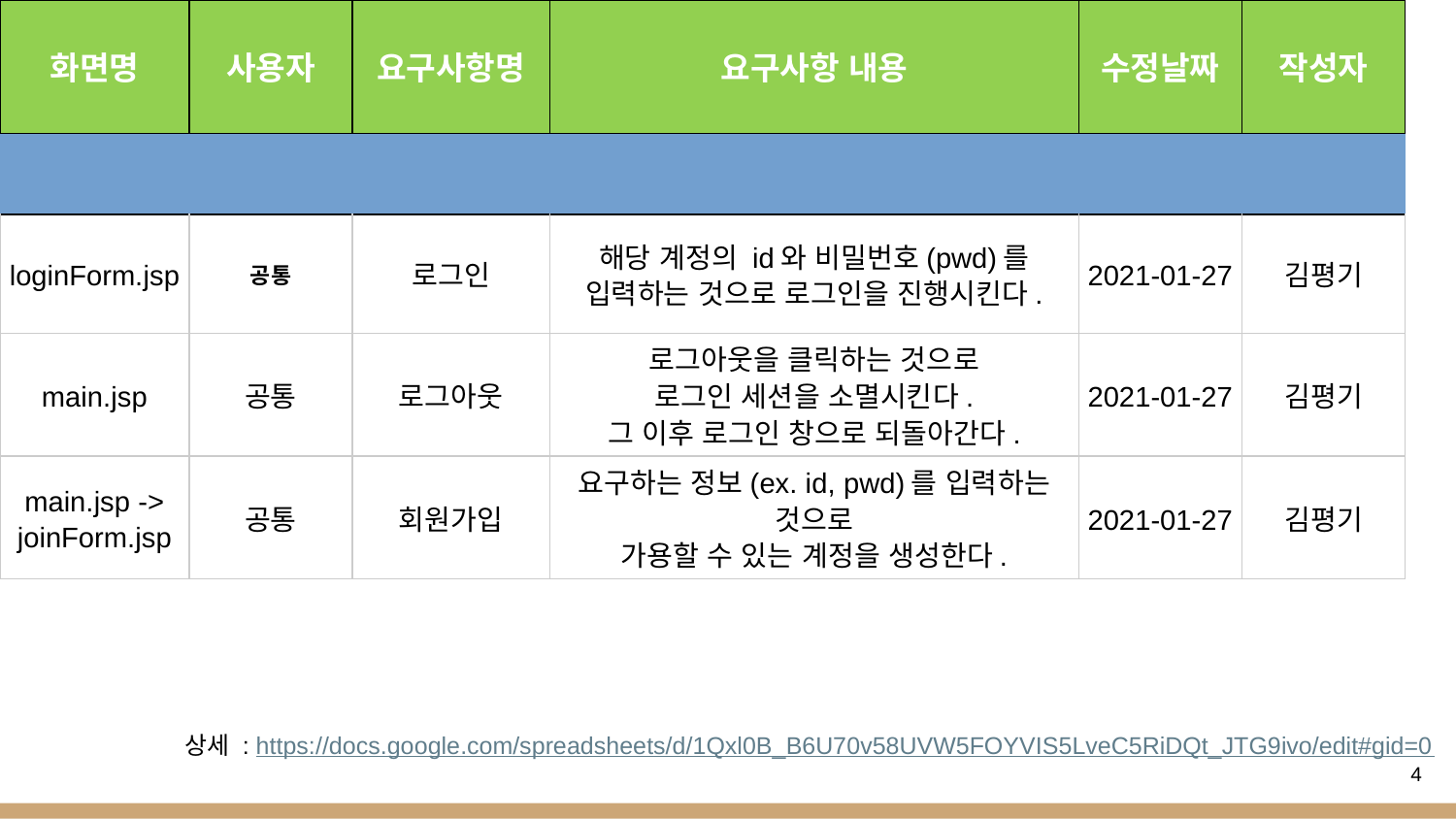

요구사항 분석
| 화면명 | 사용자 | 요구사항명 | 요구사항 내용 | 수정날짜 | 작성자 |
| --- | --- | --- | --- | --- | --- |
|  |  |  |  |  |  |
| loginForm.jsp | 공통 | 로그인 | 해당 계정의 id와 비밀번호(pwd)를 입력하는 것으로 로그인을 진행시킨다. | 2021-01-27 | 김평기 |
| main.jsp | 공통 | 로그아웃 | 로그아웃을 클릭하는 것으로 로그인 세션을 소멸시킨다. 그 이후 로그인 창으로 되돌아간다. | 2021-01-27 | 김평기 |
| main.jsp -> joinForm.jsp | 공통 | 회원가입 | 요구하는 정보(ex. id, pwd)를 입력하는 것으로 가용할 수 있는 계정을 생성한다. | 2021-01-27 | 김평기 |
| findForm.jsp | 공통 | 아이디/비번찾기 | 기존에 작성한 힌트나 특정 절차를 진행시켜 잊어버린 id나 pwd를 찾는다. | 2021-01-27 | 김평기 |
상세 : https://docs.google.com/spreadsheets/d/1Qxl0B_B6U70v58UVW5FOYVIS5LveC5RiDQt_JTG9ivo/edit#gid=0
4